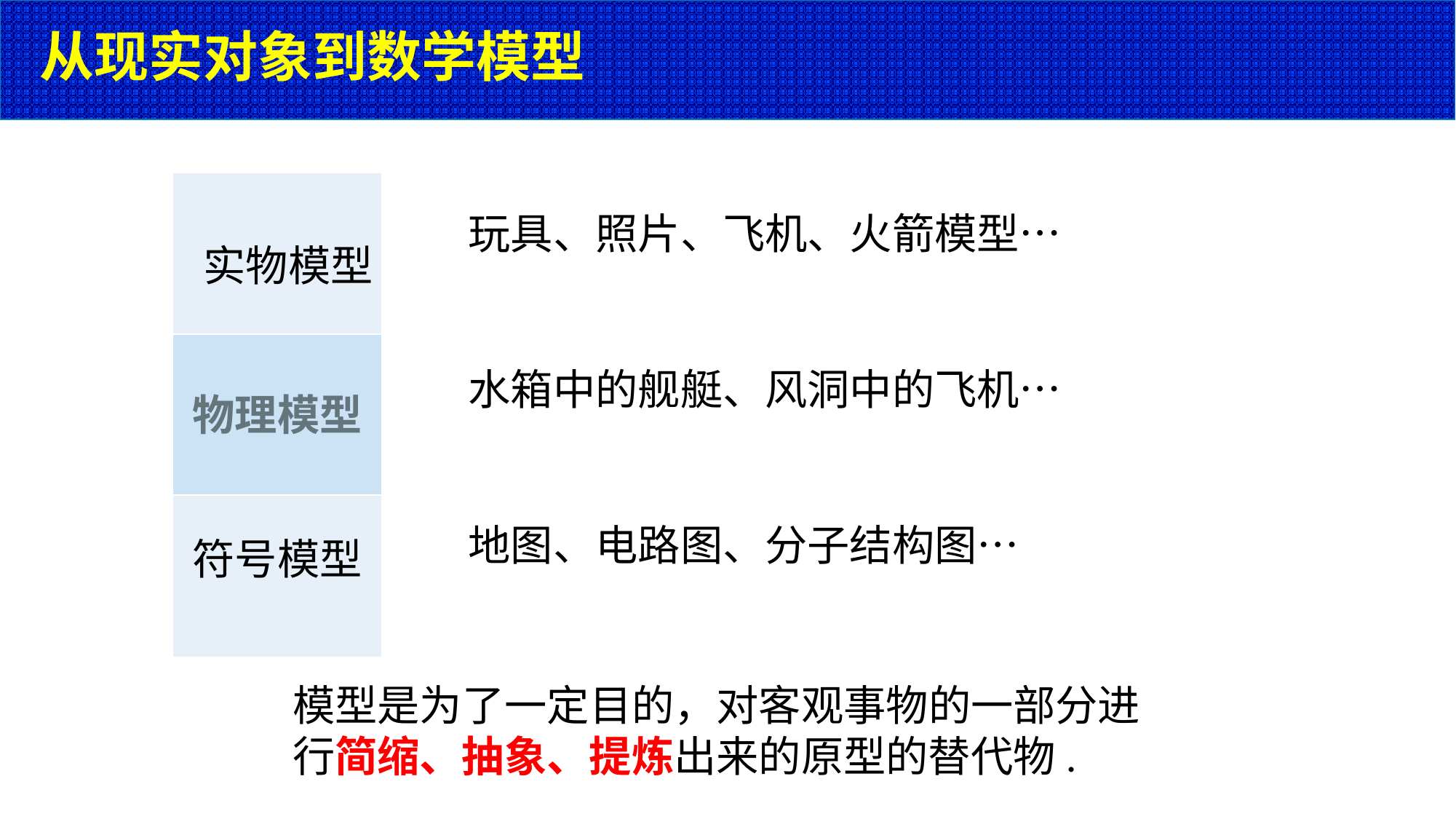

# 从现实对象到数学模型

玩具、照片、飞机、火箭模型…

水箱中的舰艇、风洞中的飞机…

地图、电路图、分子结构图…
| 实物模型 |
| --- |
| 物理模型 |
| 符号模型 |
模型是为了一定目的，对客观事物的一部分进行简缩、抽象、提炼出来的原型的替代物.